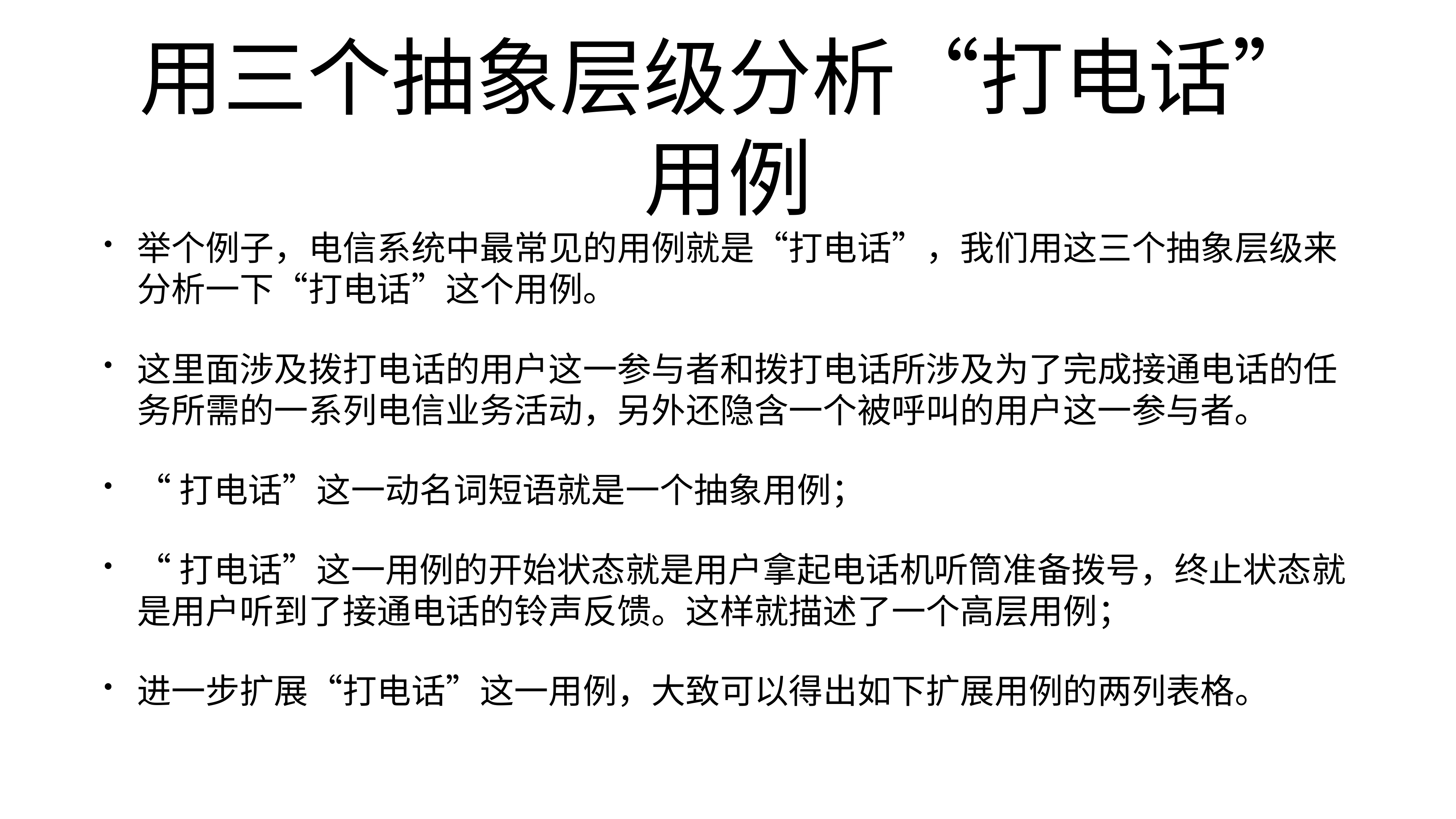

# 用三个抽象层级分析“打电话”用例
举个例子，电信系统中最常见的用例就是“打电话”，我们用这三个抽象层级来分析一下“打电话”这个用例。
这里面涉及拨打电话的用户这一参与者和拨打电话所涉及为了完成接通电话的任务所需的一系列电信业务活动，另外还隐含一个被呼叫的用户这一参与者。
“打电话”这一动名词短语就是一个抽象用例；
“打电话”这一用例的开始状态就是用户拿起电话机听筒准备拨号，终止状态就是用户听到了接通电话的铃声反馈。这样就描述了一个高层用例；
进一步扩展“打电话”这一用例，大致可以得出如下扩展用例的两列表格。